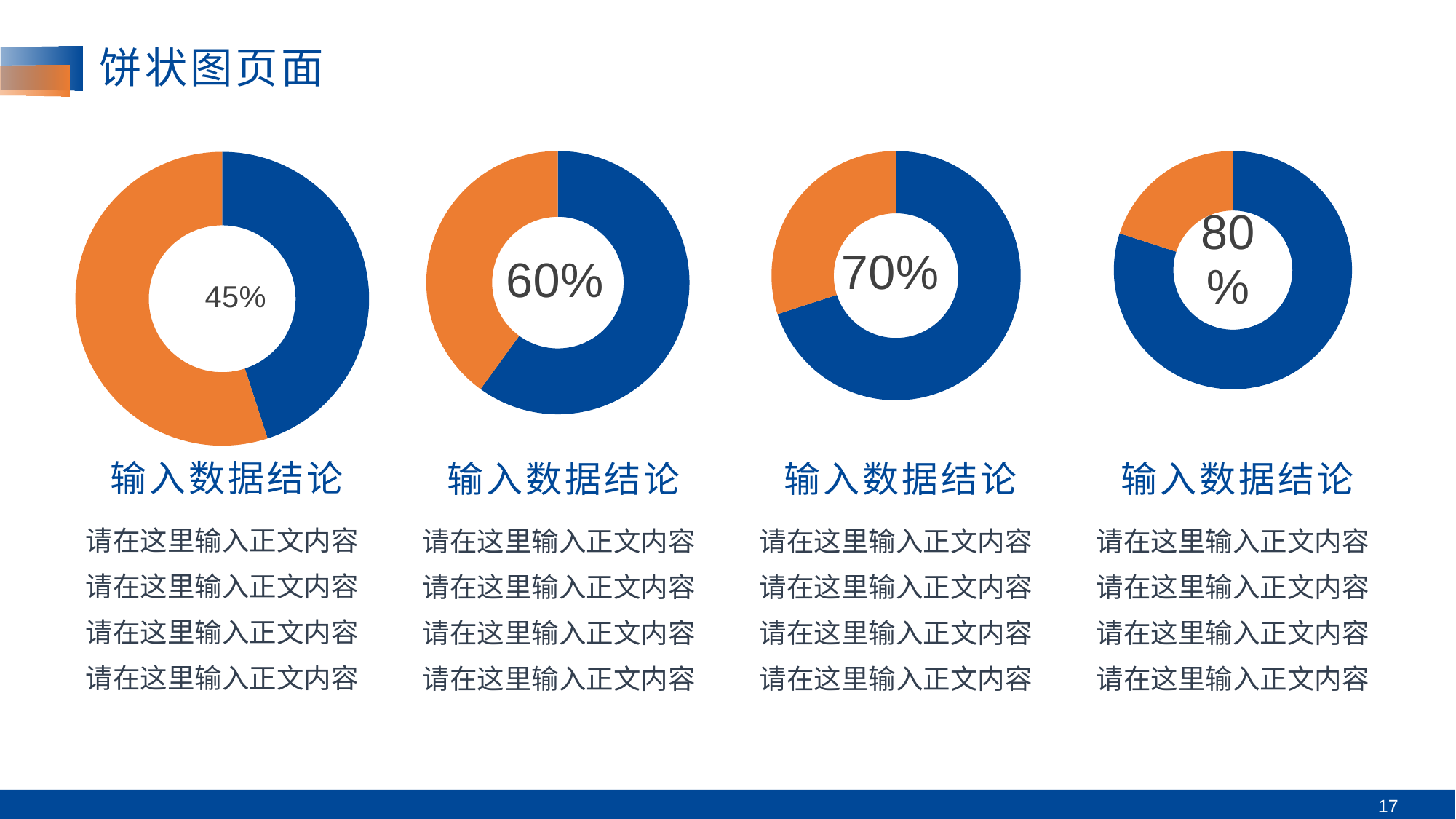

# 饼状图页面

### Chart

| Category | 销售额 |
|---|---|
| 第一季度 | 0.6 |
| 第二季度 | 0.4 |

### Chart

| Category | 销售额 |
|---|---|
| 第一季度 | 0.7 |
| 第二季度 | 0.3 |

### Chart

| Category | 销售额 |
|---|---|
| 第一季度 | 0.8 |
| 第二季度 | 0.2 |

### Chart

| Category | 销售额 |
|---|---|
| 第一季度 | 0.45 |
| 第二季度 | 0.55 |
输入数据结论
输入数据结论
输入数据结论
输入数据结论
请在这里输入正文内容
请在这里输入正文内容
请在这里输入正文内容
请在这里输入正文内容
请在这里输入正文内容
请在这里输入正文内容
请在这里输入正文内容
请在这里输入正文内容
请在这里输入正文内容
请在这里输入正文内容
请在这里输入正文内容
请在这里输入正文内容
请在这里输入正文内容
请在这里输入正文内容
请在这里输入正文内容
请在这里输入正文内容
17